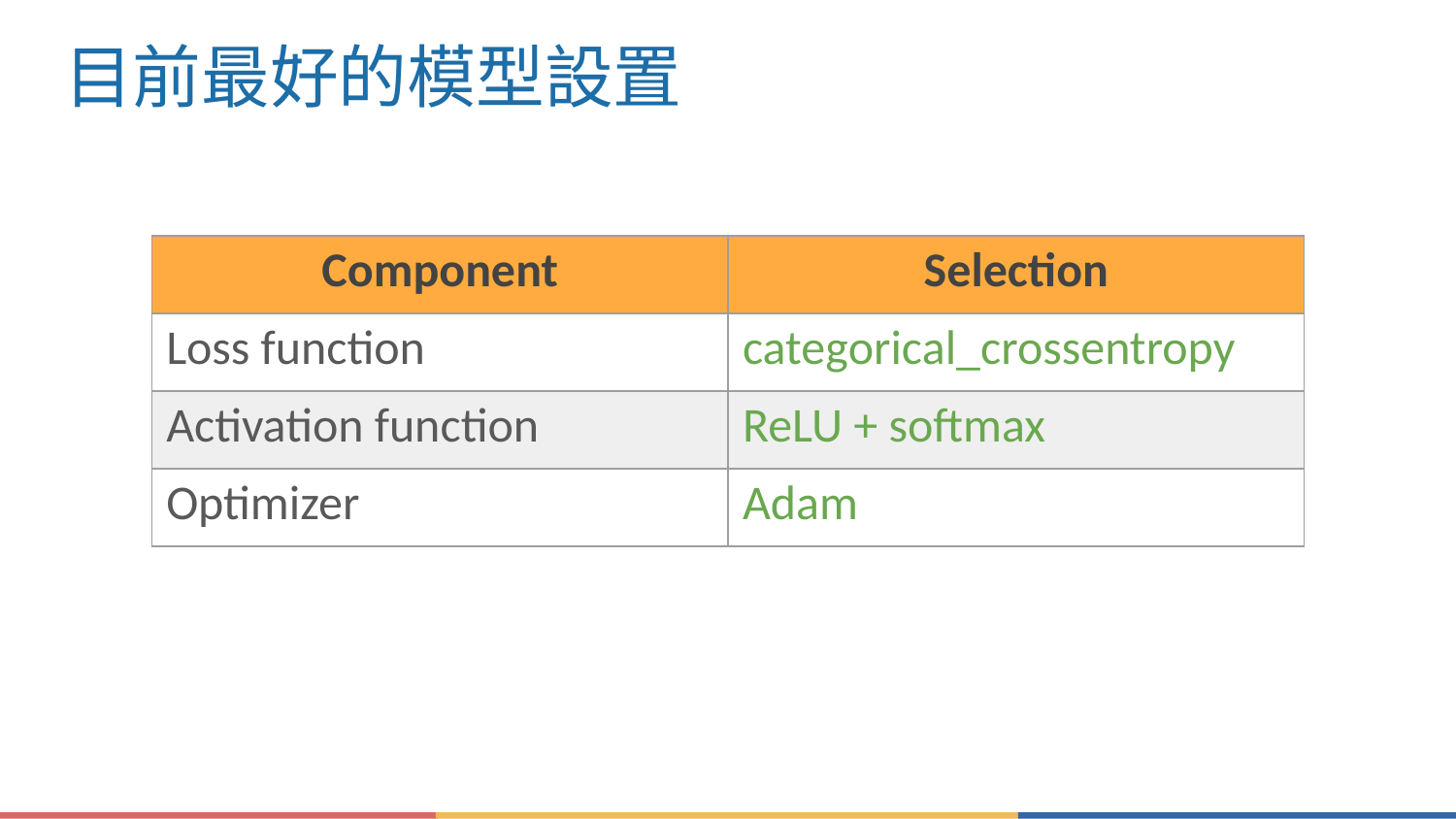

# 目前最好的模型設置
| Component | Selection |
| --- | --- |
| Loss function | categorical\_crossentropy |
| Activation function | ReLU + softmax |
| Optimizer | Adam |